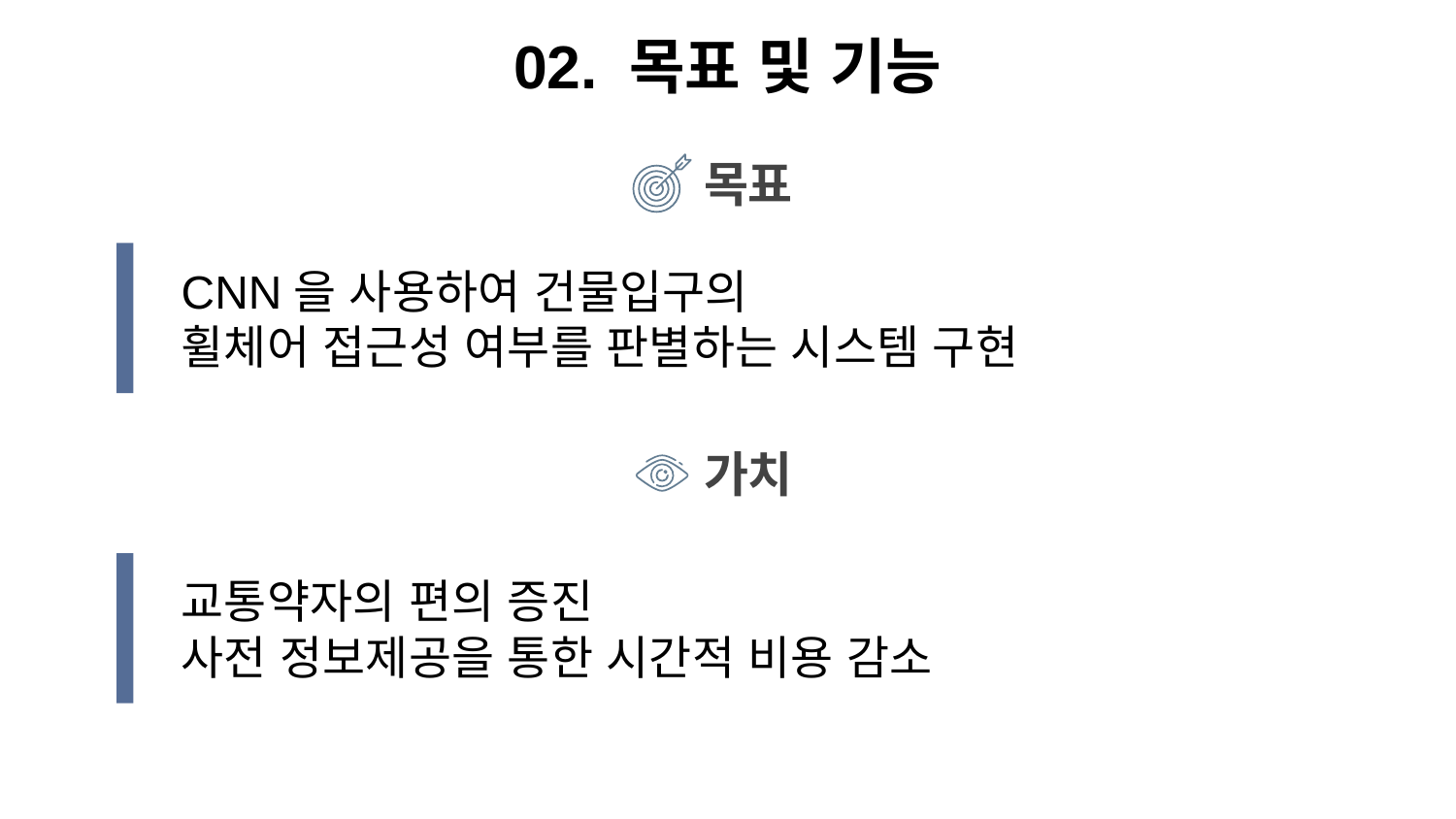

02. 목표 및 기능
목표

CNN을 사용하여 건물입구의
휠체어 접근성 여부를 판별하는 시스템 구현
가치

교통약자의 편의 증진
사전 정보제공을 통한 시간적 비용 감소